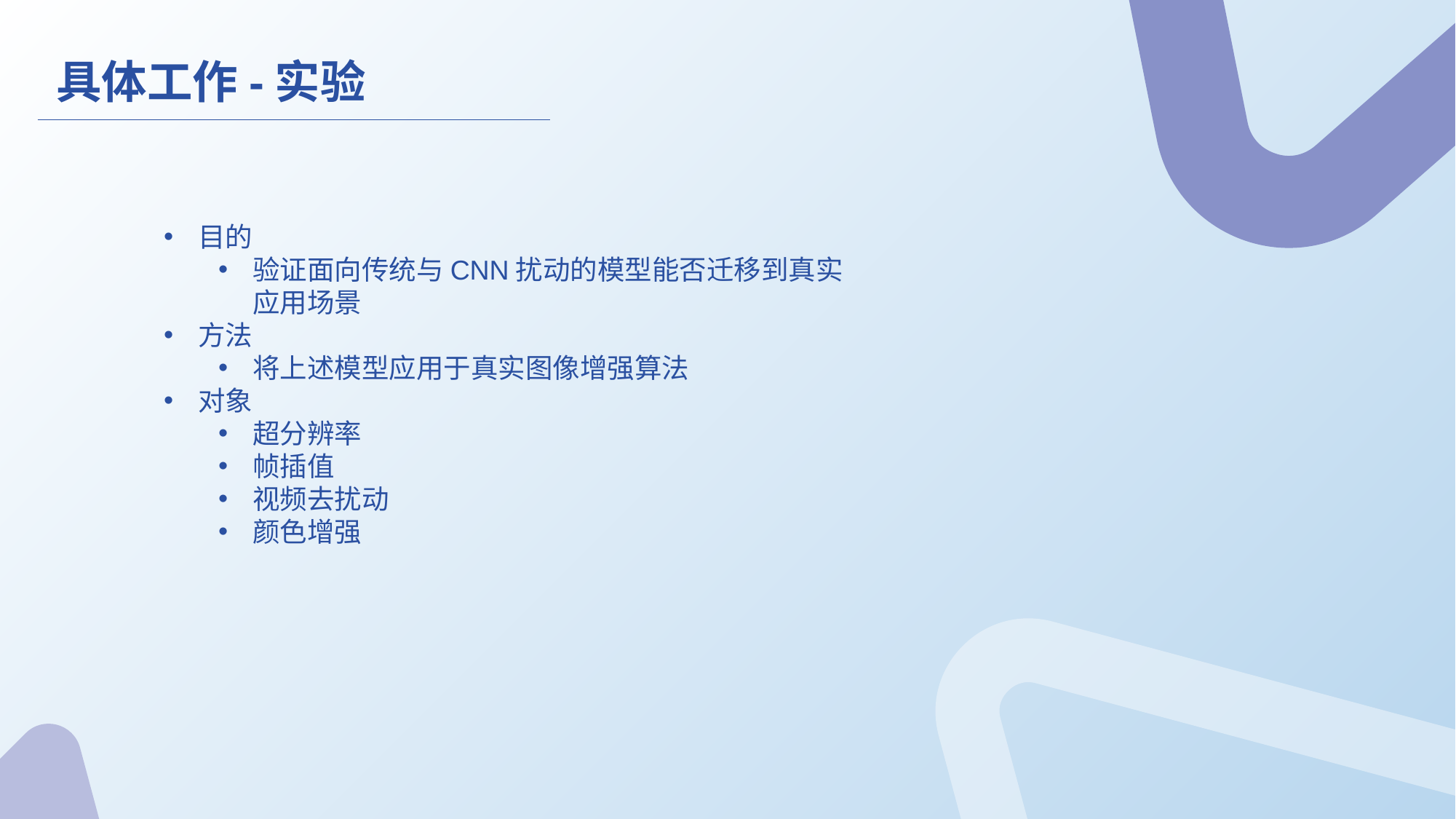

具体工作-实验
目的
验证面向传统与CNN扰动的模型能否迁移到真实应用场景
方法
将上述模型应用于真实图像增强算法
对象
超分辨率
帧插值
视频去扰动
颜色增强